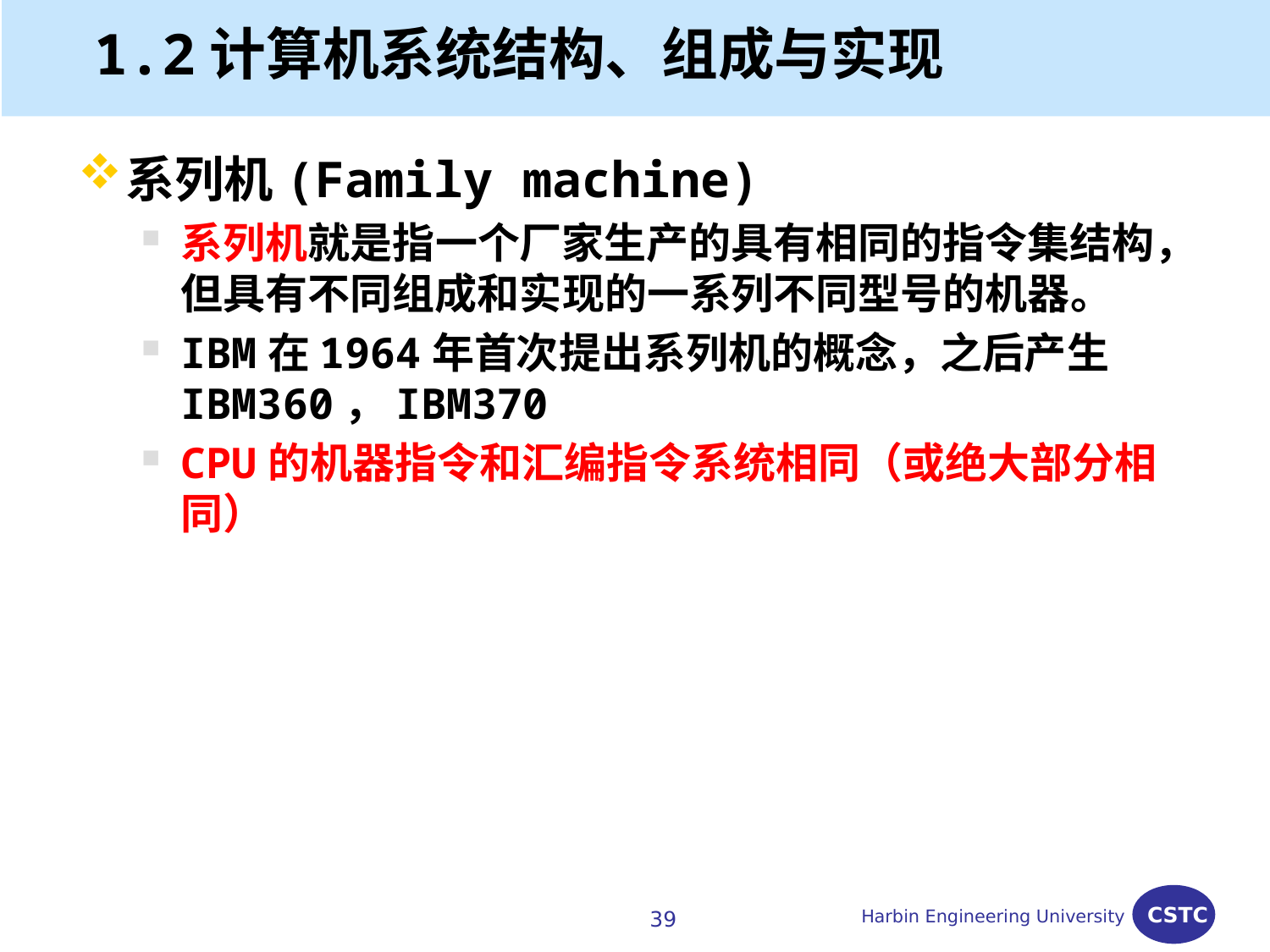

# 1.2计算机系统结构、组成与实现
系列机(Family machine)
系列机就是指一个厂家生产的具有相同的指令集结构，但具有不同组成和实现的一系列不同型号的机器。
IBM在1964年首次提出系列机的概念，之后产生IBM360，IBM370
CPU的机器指令和汇编指令系统相同（或绝大部分相同）

39
Harbin Engineering University